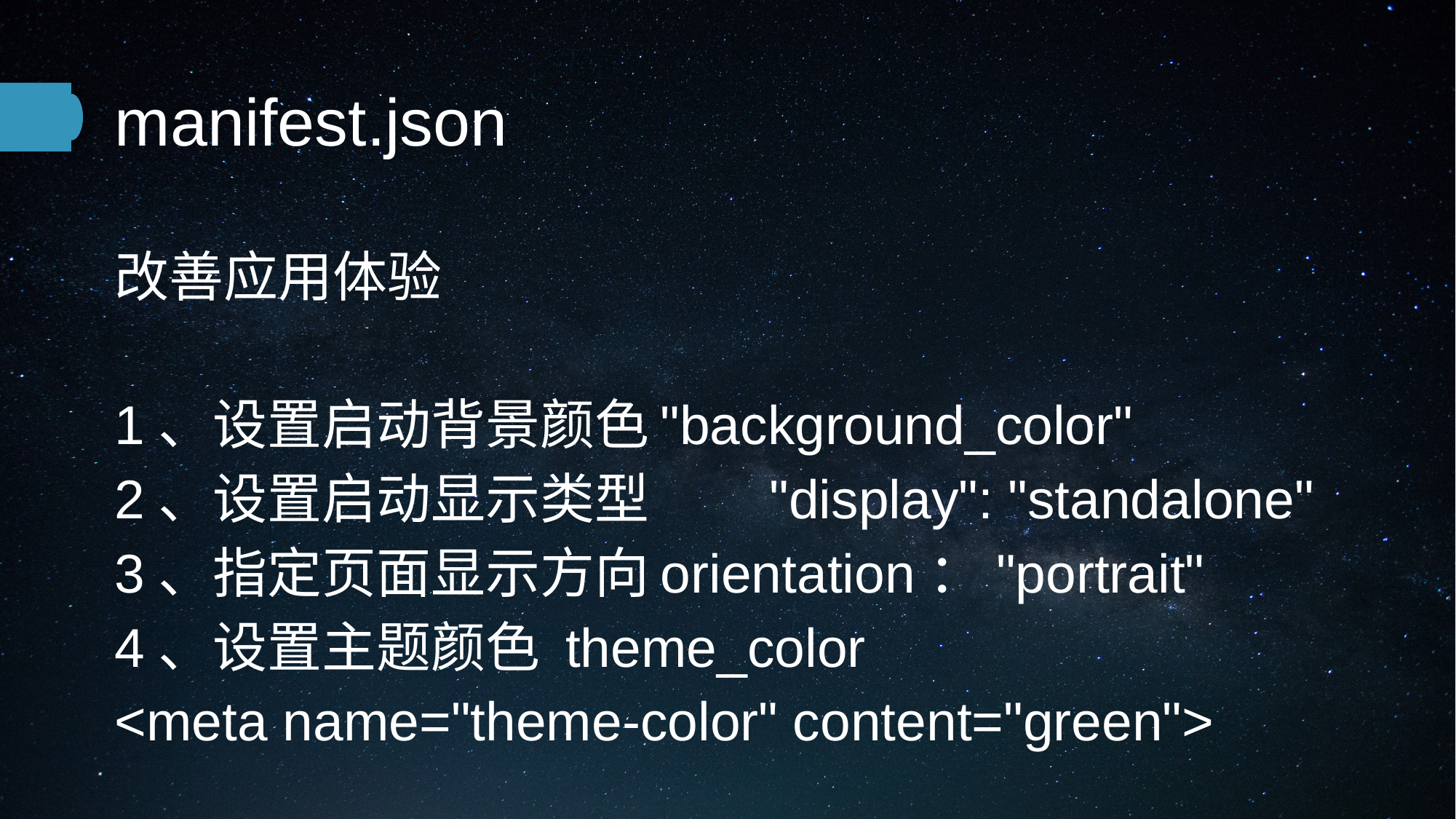

manifest.json

改善应用体验

1、设置启动背景颜色	"background_color"
2、设置启动显示类型 	"display": "standalone"
3、指定页面显示方向	orientation："portrait"
4、设置主题颜色 theme_color
<meta name="theme-color" content="green">